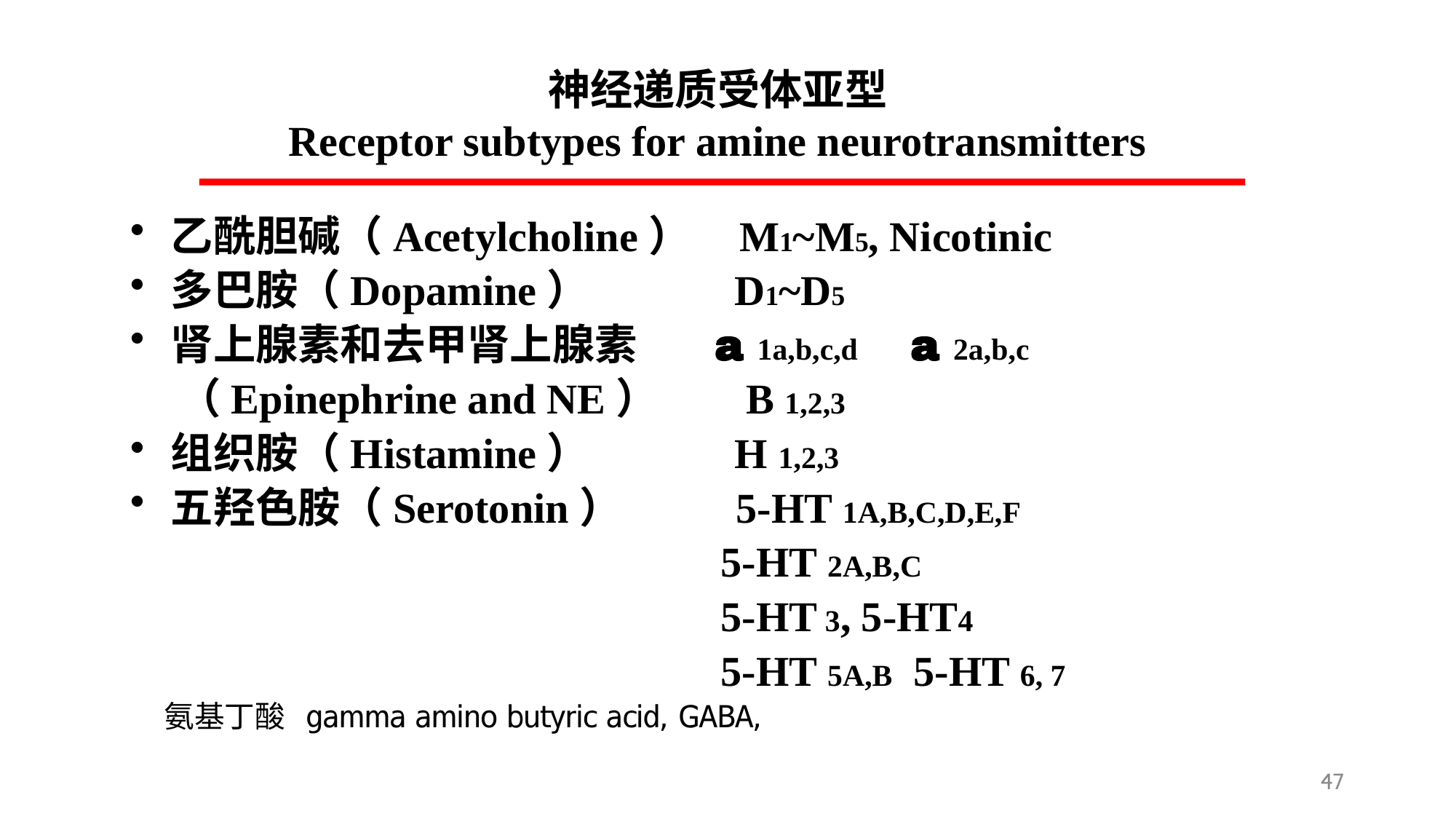

神经递质受体亚型
Receptor subtypes for amine neurotransmitters

乙酰胆碱（Acetylcholine）    M1~M5, Nicotinic
多巴胺（Dopamine）              D1~D5
肾上腺素和去甲肾上腺素       a 1a,b,c,d     a 2a,b,c
    （Epinephrine and NE）        B 1,2,3
组织胺（Histamine）              H 1,2,3
五羟色胺（Serotonin）           5-HT 1A,B,C,D,E,F
                                                        5-HT 2A,B,C
                                                        5-HT 3, 5-HT4
                                                        5-HT 5A,B  5-HT 6, 7
    氨基丁酸  gamma amino butyric acid, GABA,

47